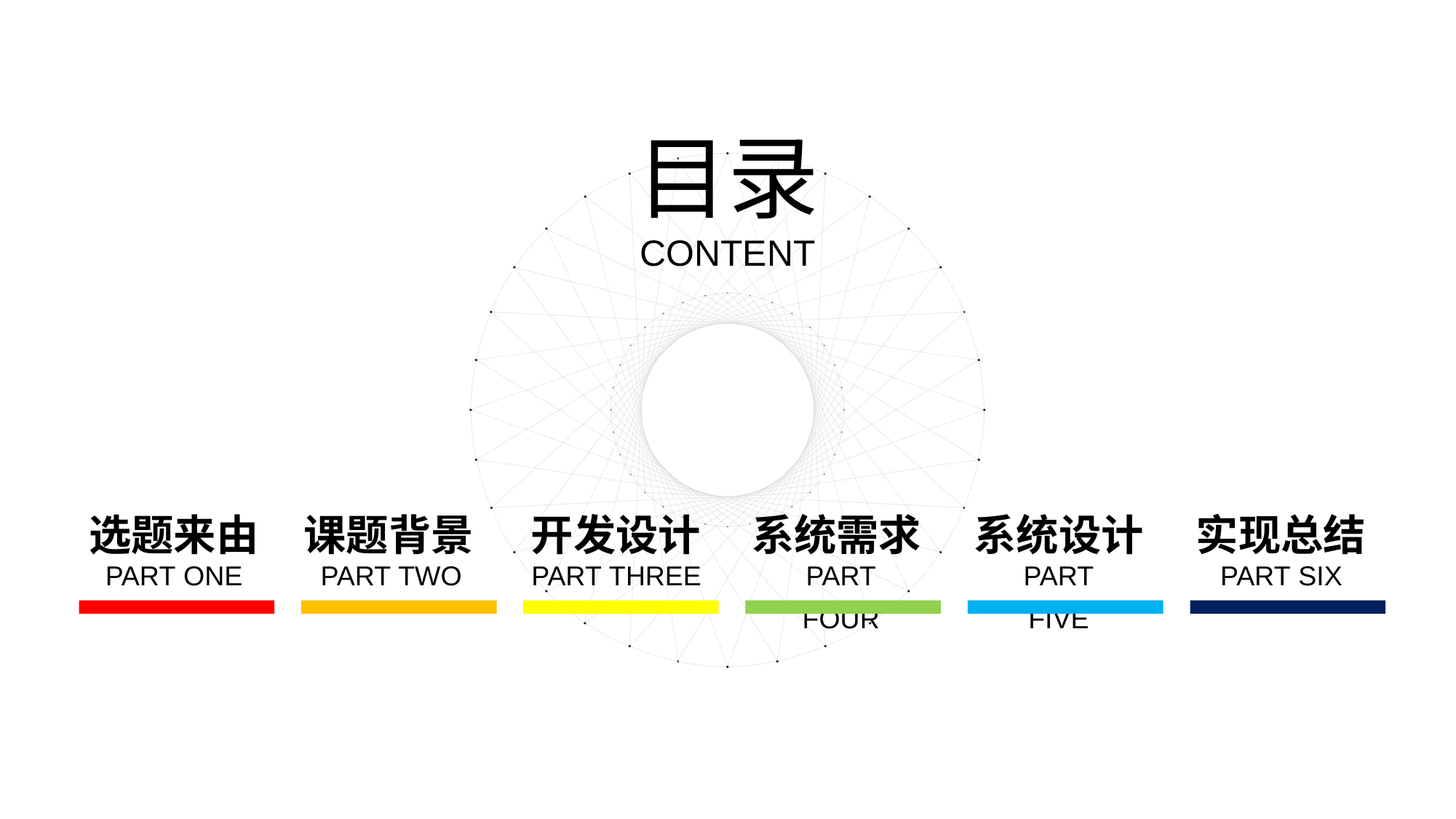

目录
CONTENT
选题来由
课题背景
开发设计
系统需求
系统设计
实现总结
PART ONE
PART TWO
PART THREE
PART FOUR
PART FIVE
PART SIX